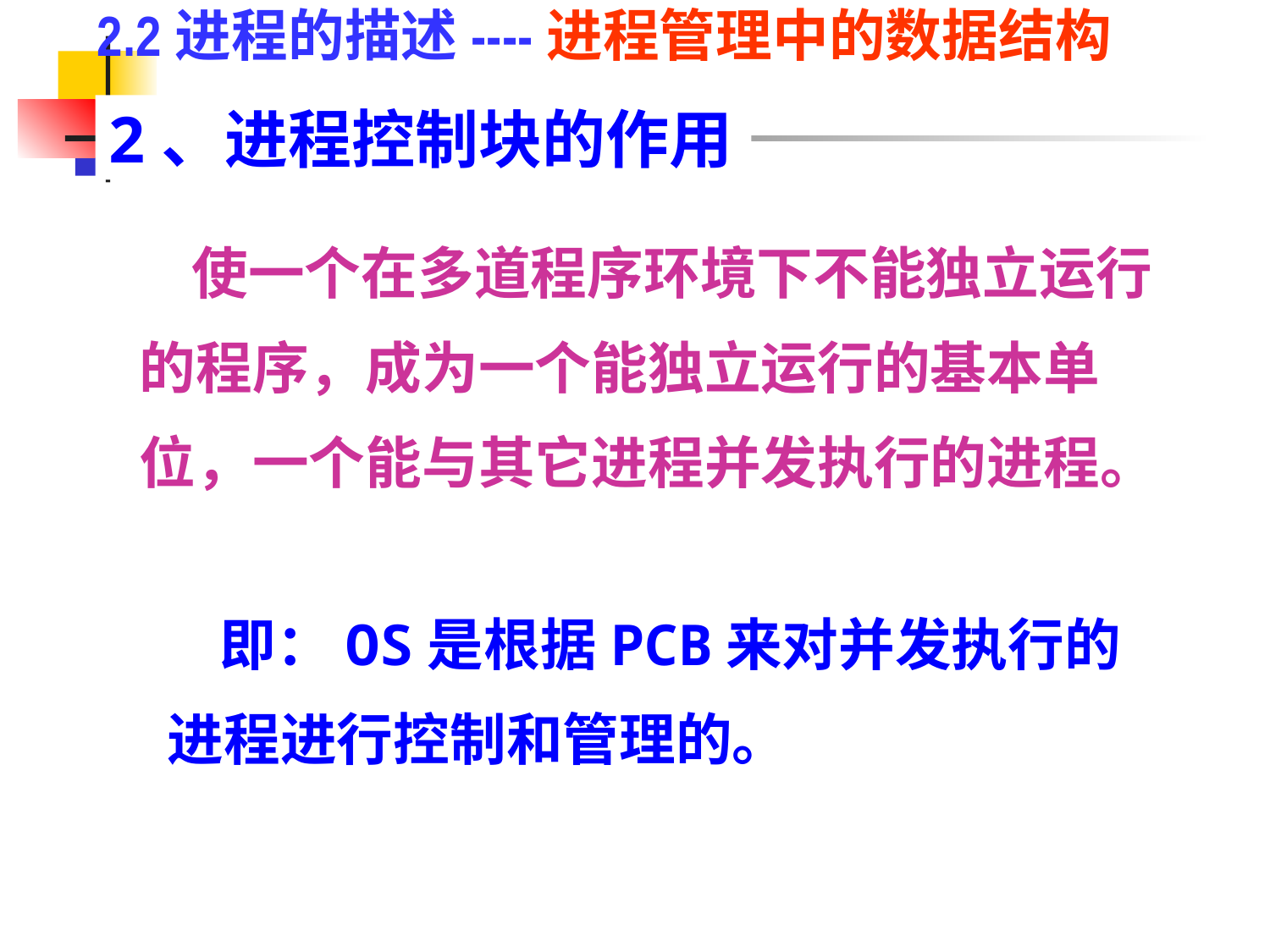

2.2进程的描述----进程管理中的数据结构
2、进程控制块的作用
   使一个在多道程序环境下不能独立运行的程序，成为一个能独立运行的基本单位，一个能与其它进程并发执行的进程。

   即：OS是根据PCB来对并发执行的进程进行控制和管理的。